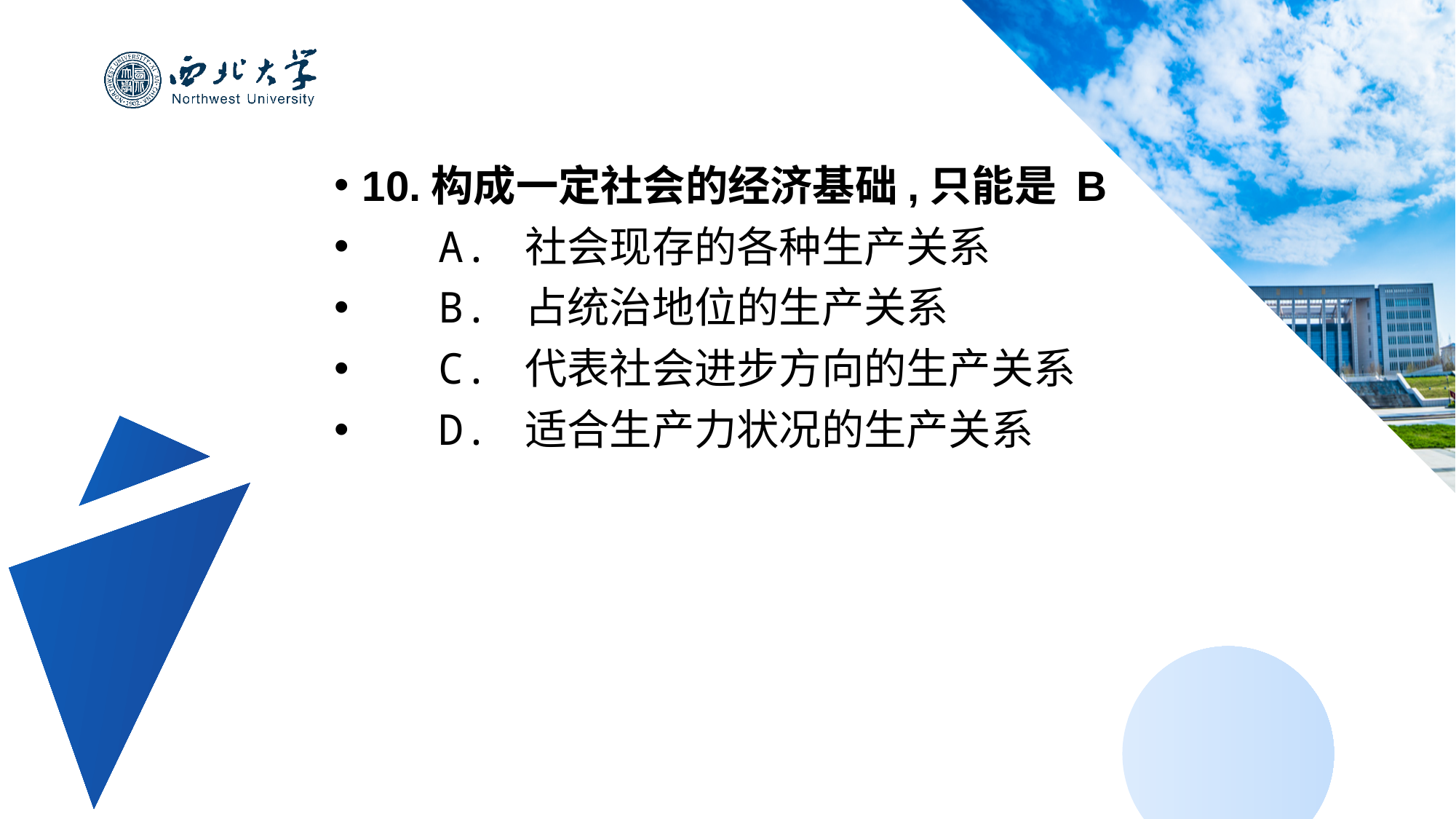

10.构成一定社会的经济基础,只能是 B
   A. 社会现存的各种生产关系
   B. 占统治地位的生产关系
   C. 代表社会进步方向的生产关系
   D. 适合生产力状况的生产关系